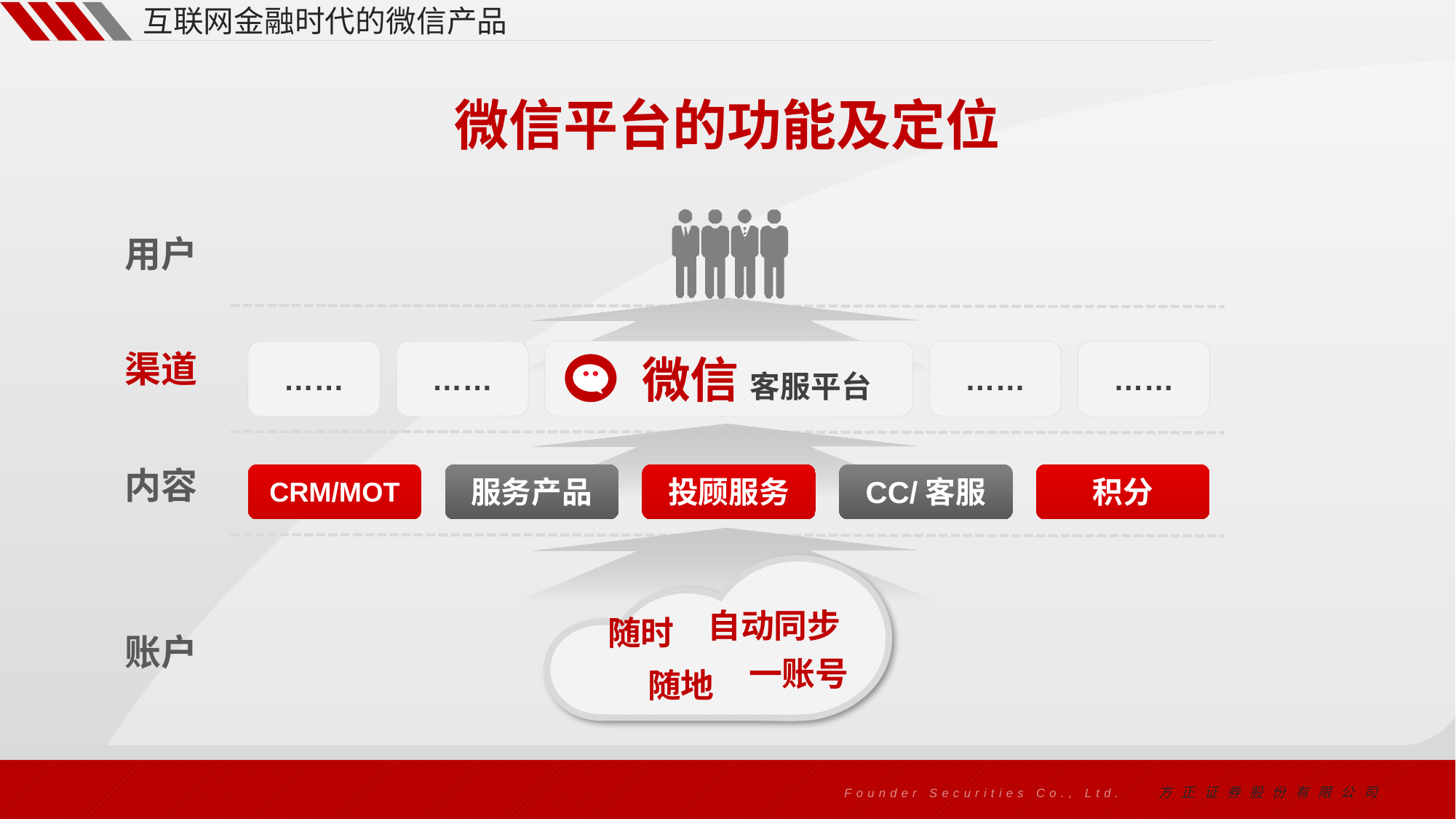

互联网金融时代的微信产品
微信平台的功能及定位
用户

渠道
……
……
    微信 客服平台
……
……

内容

CRM/MOT
服务产品
投顾服务
CC/客服
积分

随时
一账号
随地
自动同步
账户